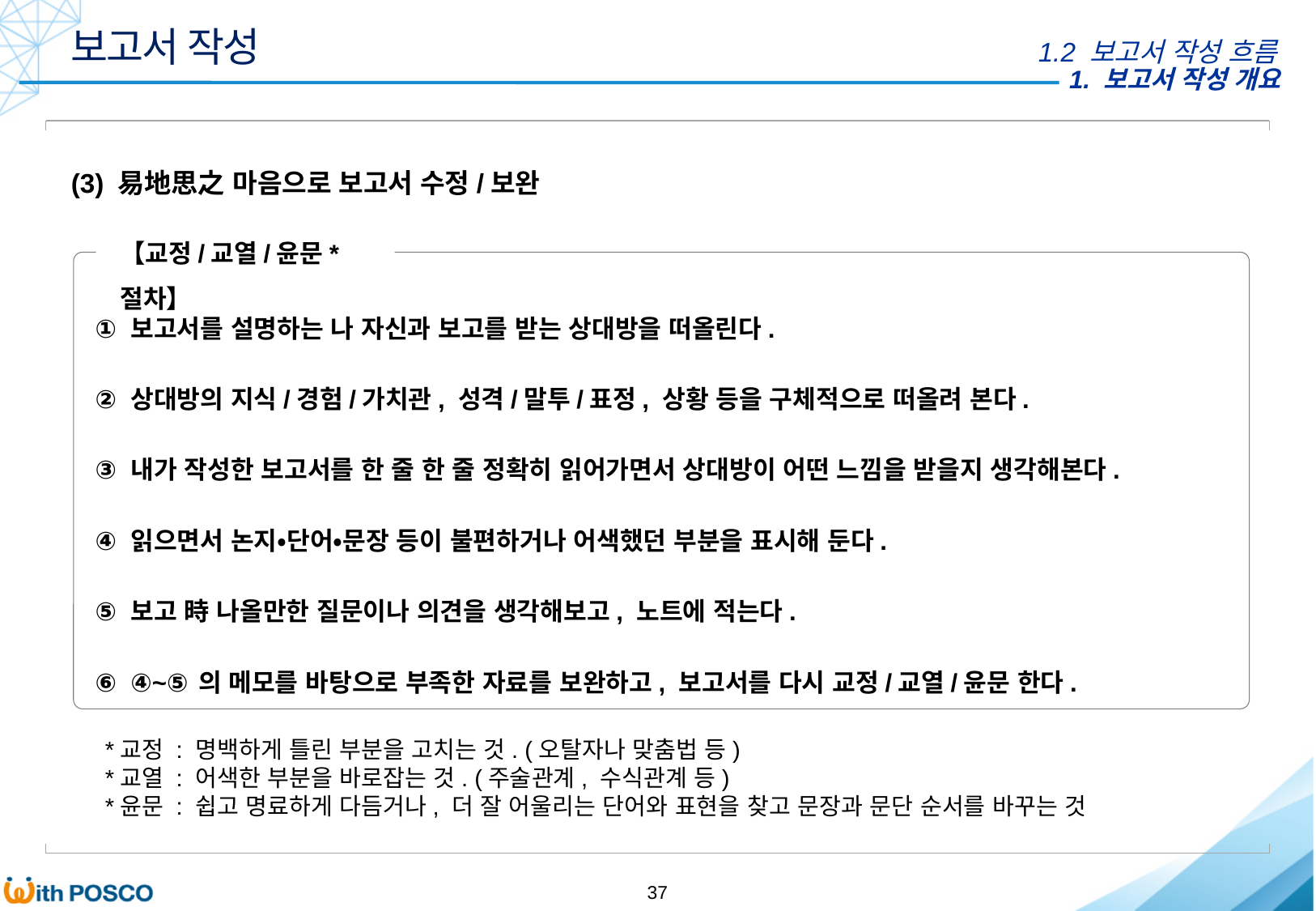

보고서 작성
1.2 보고서 작성 흐름
(3) 易地思之 마음으로 보고서 수정/보완
【교정/교열/윤문* 절차】
보고서를 설명하는 나 자신과 보고를 받는 상대방을 떠올린다.
상대방의 지식/경험/가치관, 성격/말투/표정, 상황 등을 구체적으로 떠올려 본다.
내가 작성한 보고서를 한 줄 한 줄 정확히 읽어가면서 상대방이 어떤 느낌을 받을지 생각해본다.
읽으면서 논지•단어•문장 등이 불편하거나 어색했던 부분을 표시해 둔다.
보고 時 나올만한 질문이나 의견을 생각해보고, 노트에 적는다.
④~⑤의 메모를 바탕으로 부족한 자료를 보완하고, 보고서를 다시 교정/교열/윤문 한다.
*교정 : 명백하게 틀린 부분을 고치는 것. (오탈자나 맞춤법 등)
*교열 : 어색한 부분을 바로잡는 것. (주술관계, 수식관계 등)
*윤문 : 쉽고 명료하게 다듬거나, 더 잘 어울리는 단어와 표현을 찾고 문장과 문단 순서를 바꾸는 것